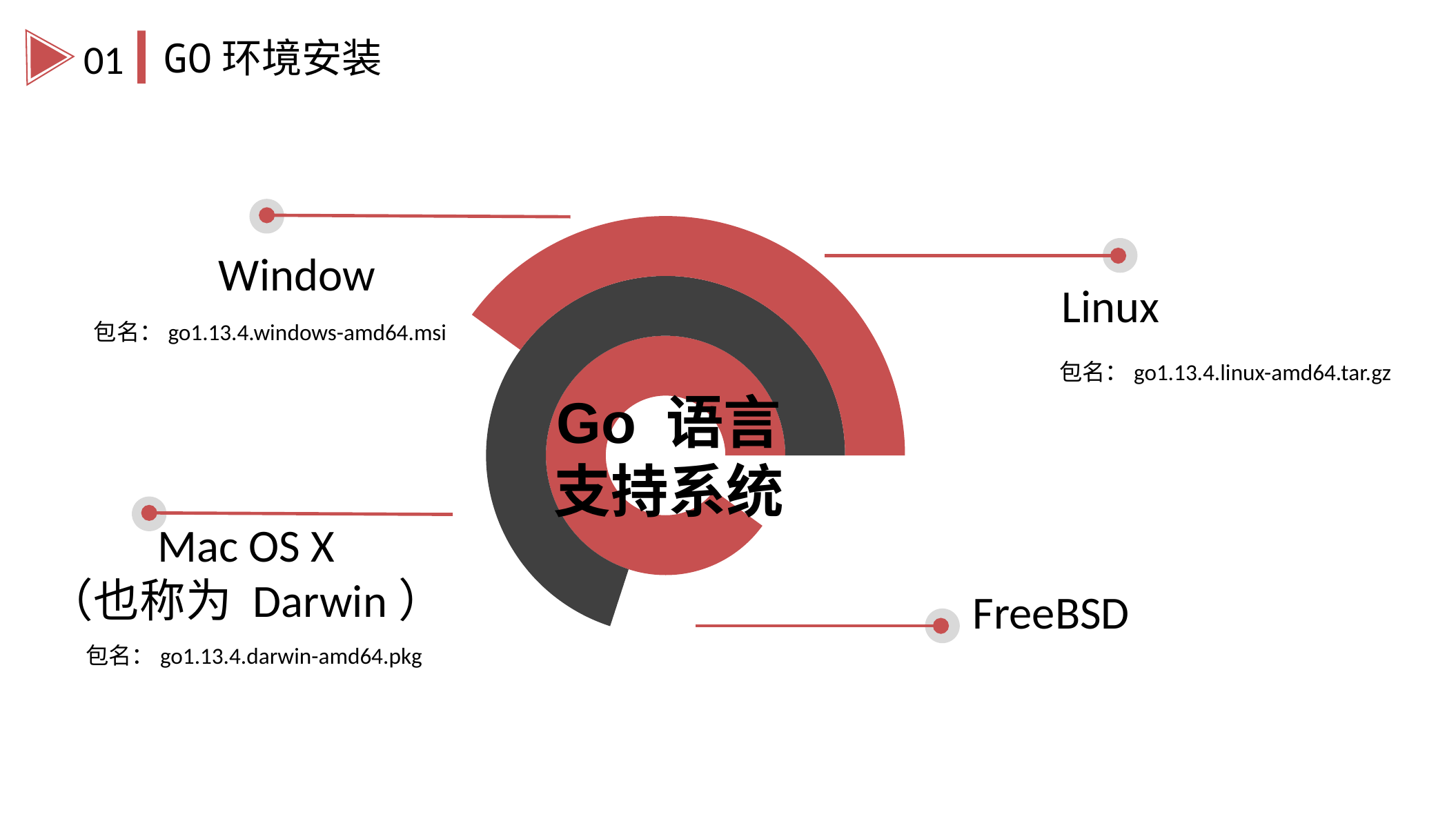

GO环境安装
01

### Chart

| Category | 销售额 | 销售额2 | 销售额3 | 列1 |
|---|---|---|---|---|
| 第一季度 | 10.0 | 0.0 | 0.0 | None |
| 第二季度 | 90.0 | 30.0 | 0.0 | None |
| 第三季度 | 0.0 | 70.0 | 60.0 | None |
| 第四季度 | 0.0 | 0.0 | 40.0 | None |

Window
Linux
包名：go1.13.4.windows-amd64.msi
包名：go1.13.4.linux-amd64.tar.gz
Go 语言
支持系统

Mac OS X
（也称为 Darwin）
FreeBSD

包名：go1.13.4.darwin-amd64.pkg